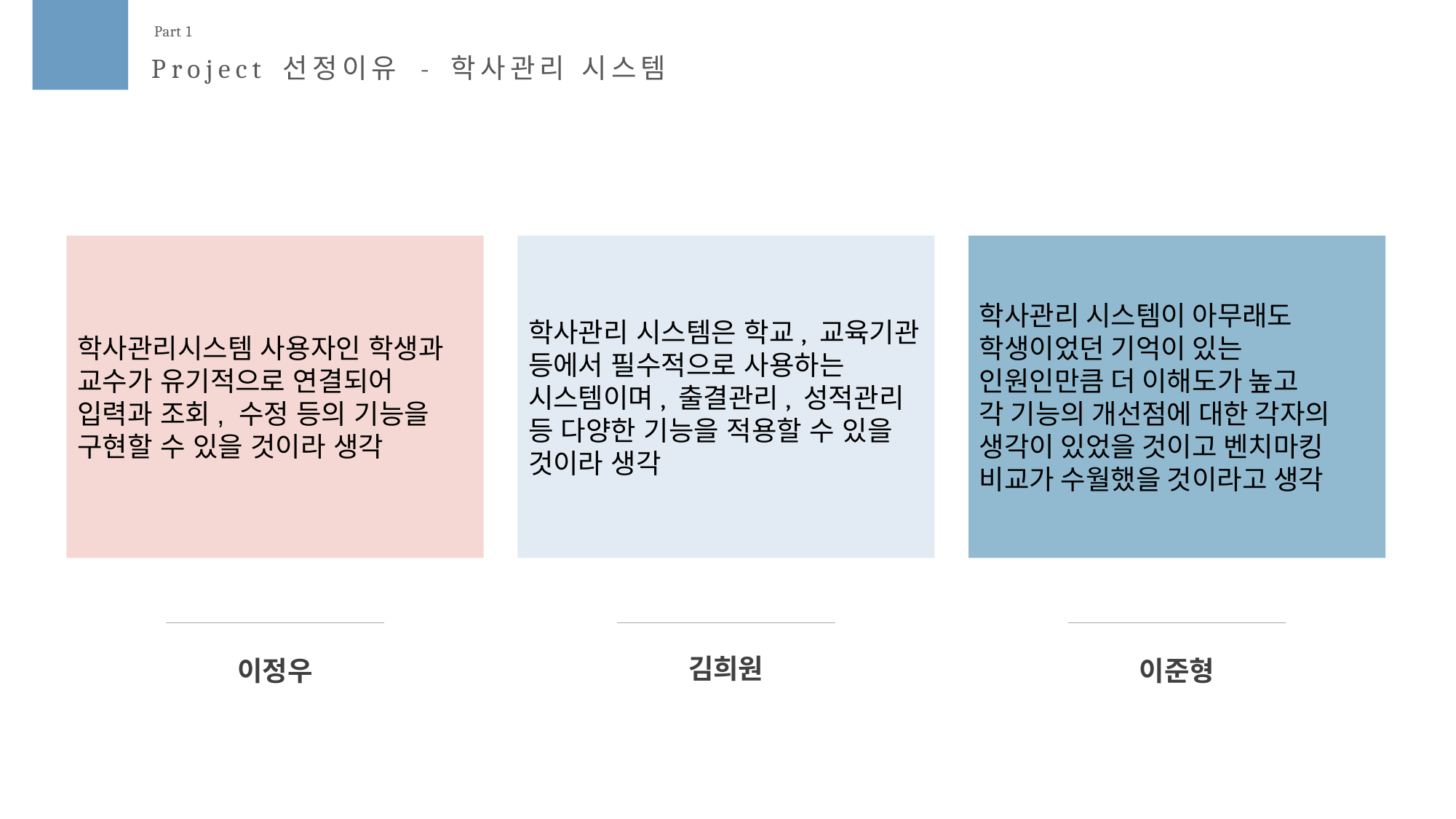

Part 1
Project 선정이유 - 학사관리 시스템
학사관리시스템 사용자인 학생과 교수가 유기적으로 연결되어 입력과 조회, 수정 등의 기능을 구현할 수 있을 것이라 생각
학사관리 시스템은 학교, 교육기관 등에서 필수적으로 사용하는 시스템이며, 출결관리, 성적관리 등 다양한 기능을 적용할 수 있을 것이라 생각
학사관리 시스템이 아무래도 ​​
학생이었던 기억이 있는​​
인원인만큼 더 이해도가 높고 ​​
각 기능의 개선점에 대한 각자의​​
생각이 있었을 것이고 벤치마킹​​
비교가 수월했을 것이라고 생각​
김희원
이정우
이준형